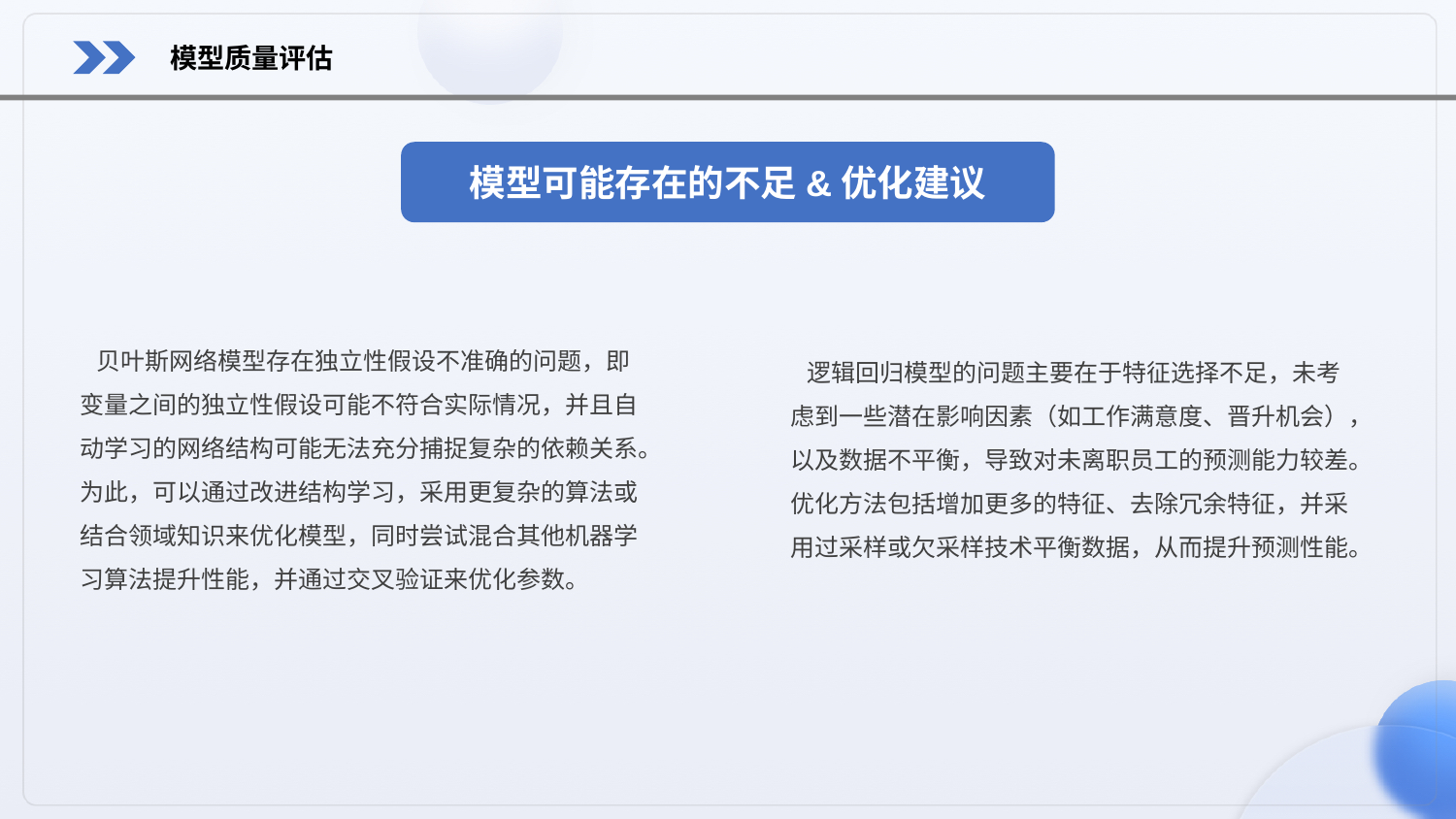

模型质量评估

模型可能存在的不⾜&优化建议
  贝叶斯网络模型存在独立性假设不准确的问题，即变量之间的独立性假设可能不符合实际情况，并且自动学习的网络结构可能无法充分捕捉复杂的依赖关系。为此，可以通过改进结构学习，采用更复杂的算法或结合领域知识来优化模型，同时尝试混合其他机器学习算法提升性能，并通过交叉验证来优化参数。
  逻辑回归模型的问题主要在于特征选择不足，未考虑到一些潜在影响因素（如工作满意度、晋升机会），以及数据不平衡，导致对未离职员工的预测能力较差。优化方法包括增加更多的特征、去除冗余特征，并采用过采样或欠采样技术平衡数据，从而提升预测性能。